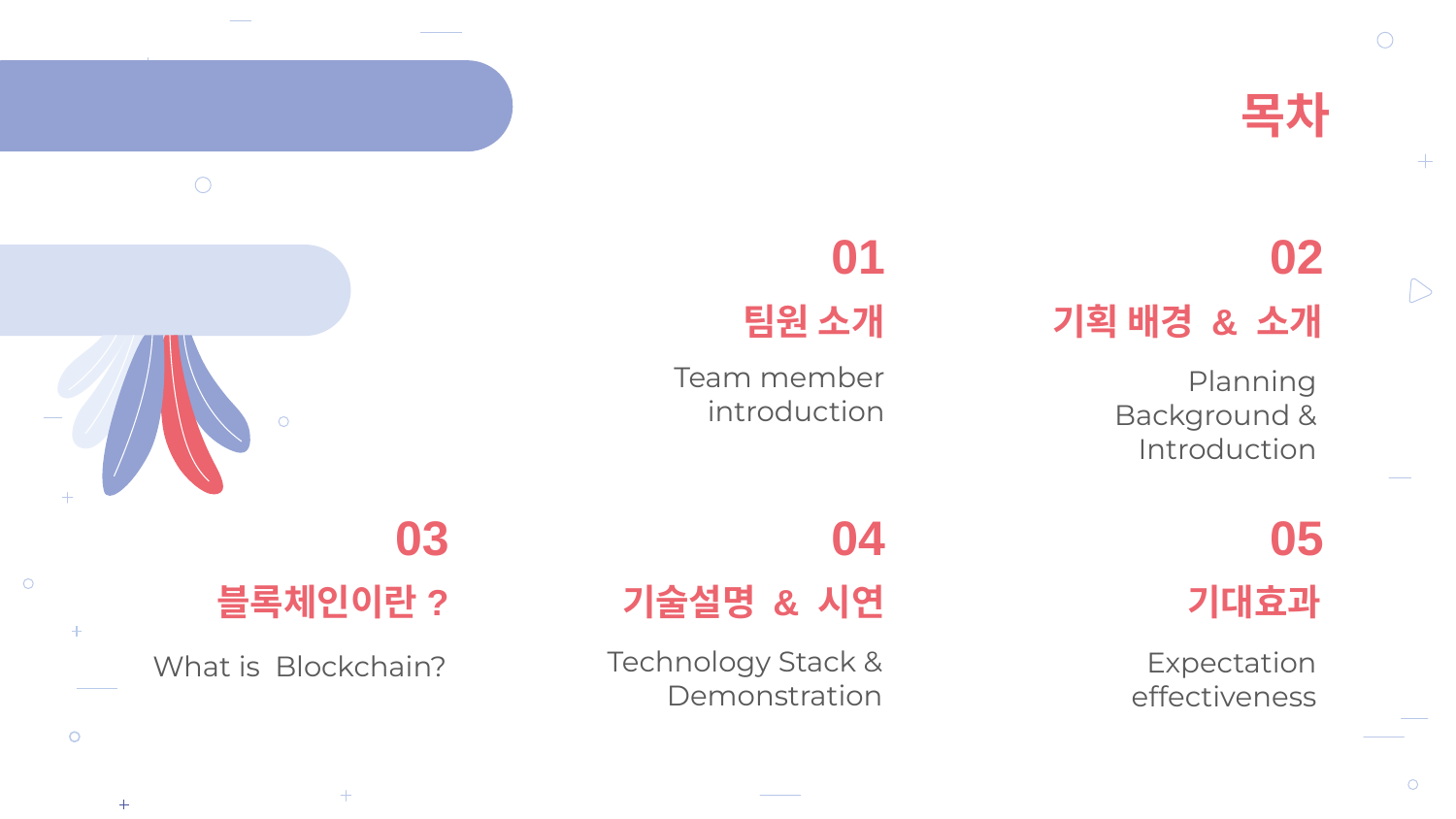

목차
01
02
팀원 소개
기획 배경 & 소개

Planning Background & Introduction
Team member introduction

04
05
03
# 블록체인이란?
기술설명 & 시연
기대효과
Technology Stack & Demonstration
What is  Blockchain?
Expectation effectiveness